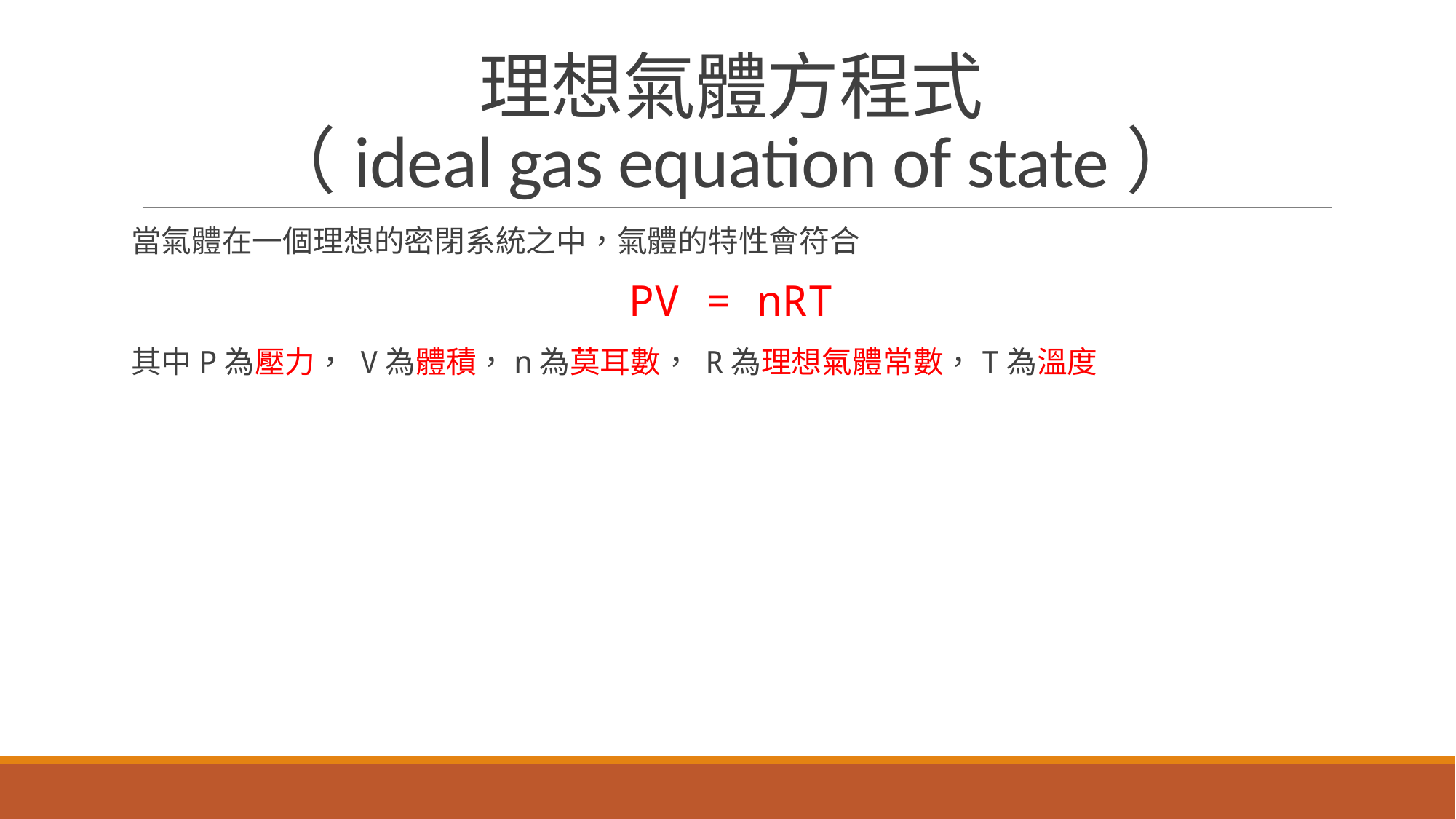

# 理想氣體方程式 （ideal gas equation of state）
當氣體在一個理想的密閉系統之中，氣體的特性會符合
PV = nRT
其中P為壓力， V為體積，n為莫耳數， R為理想氣體常數，T為溫度